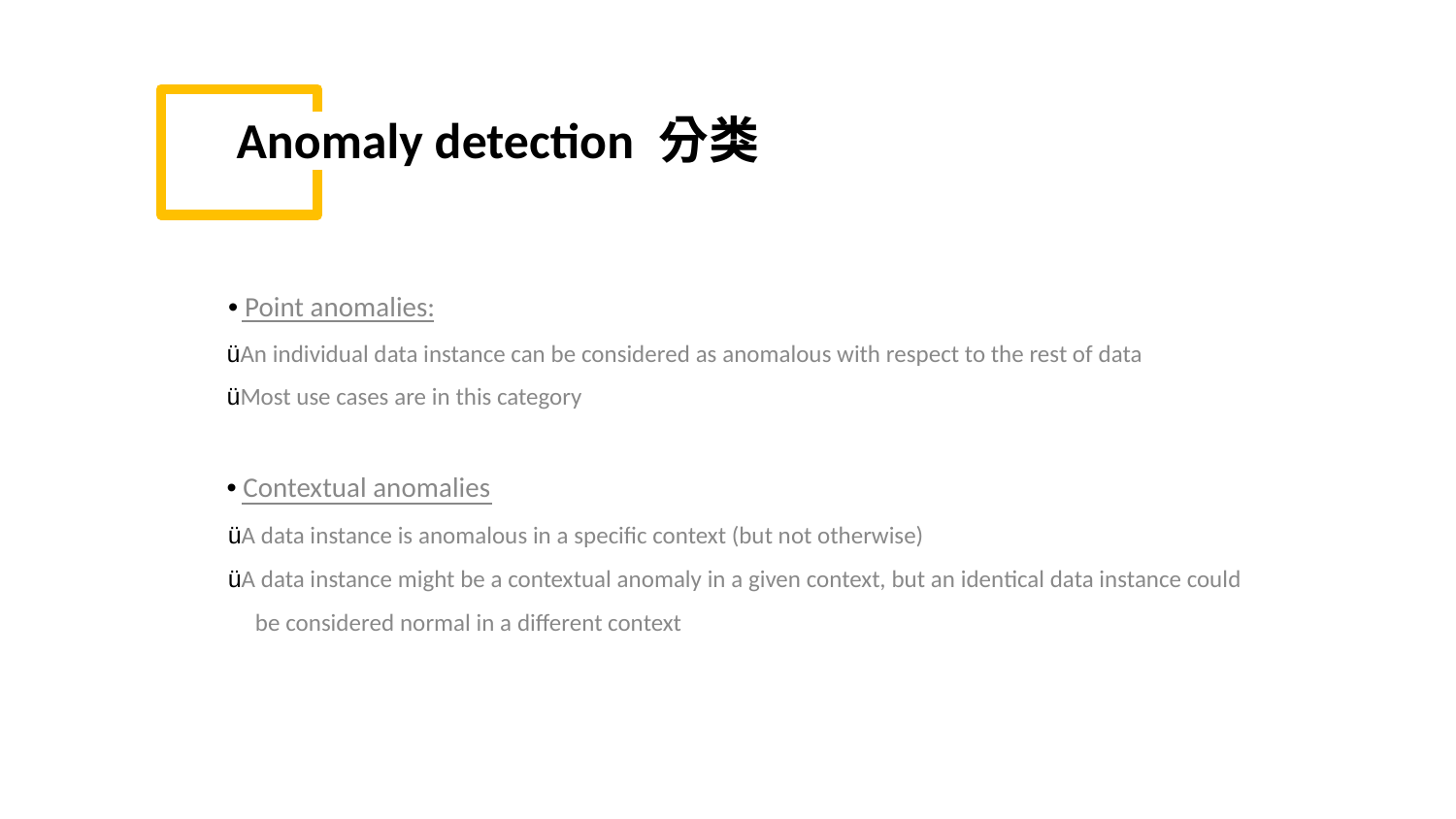

Anomaly detection 分类
• Point anomalies:

üAn individual data instance can be considered as anomalous with respect to the rest of data
üMost use cases are in this category
• Contextual anomalies

üA data instance is anomalous in a specific context (but not otherwise)
üA data instance might be a contextual anomaly in a given context, but an identical data instance could
be considered normal in a different context